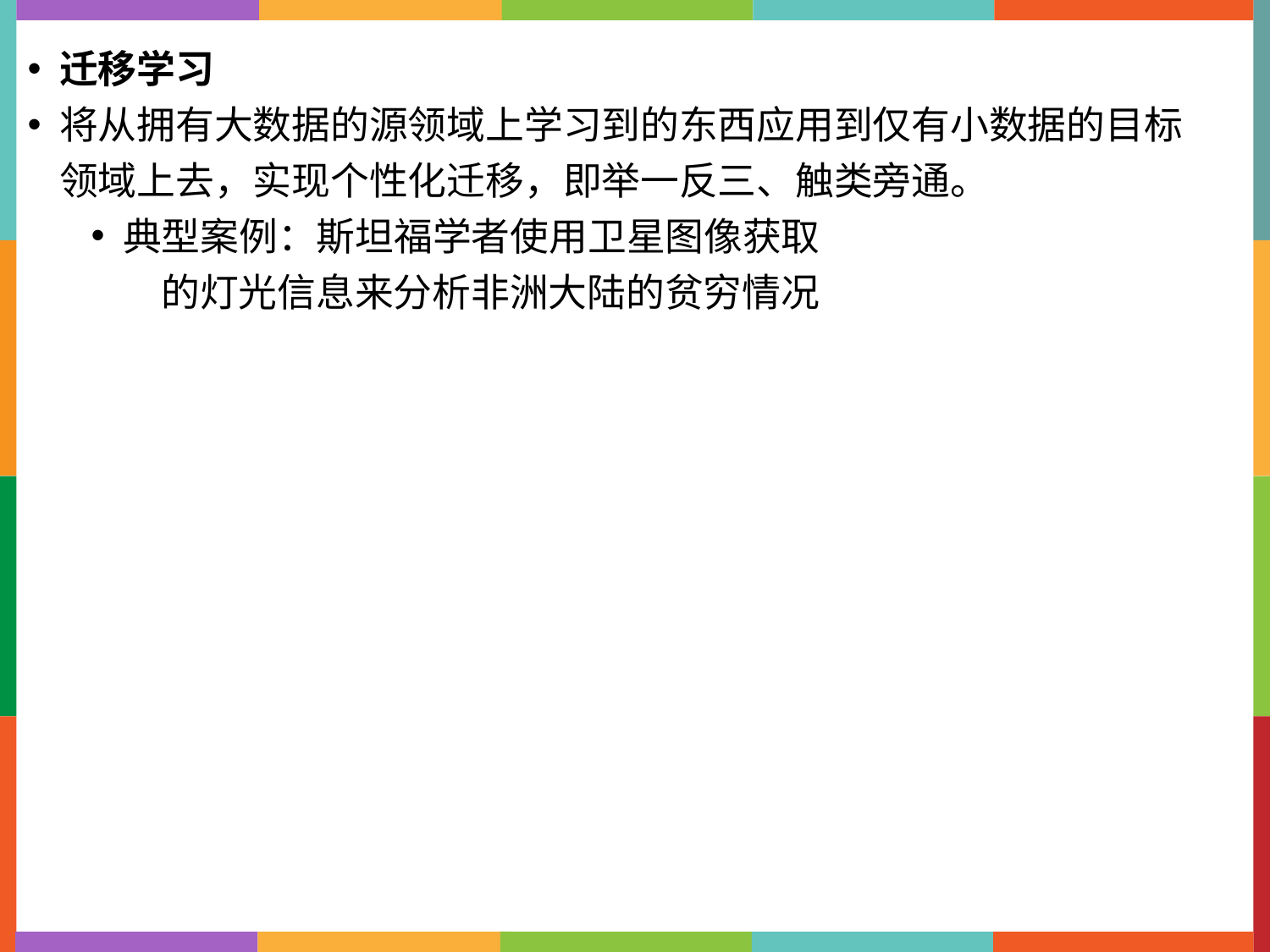

迁移学习
将从拥有大数据的源领域上学习到的东西应用到仅有小数据的目标领域上去，实现个性化迁移，即举一反三、触类旁通。
典型案例：斯坦福学者使用卫星图像获取
       的灯光信息来分析非洲大陆的贫穷情况